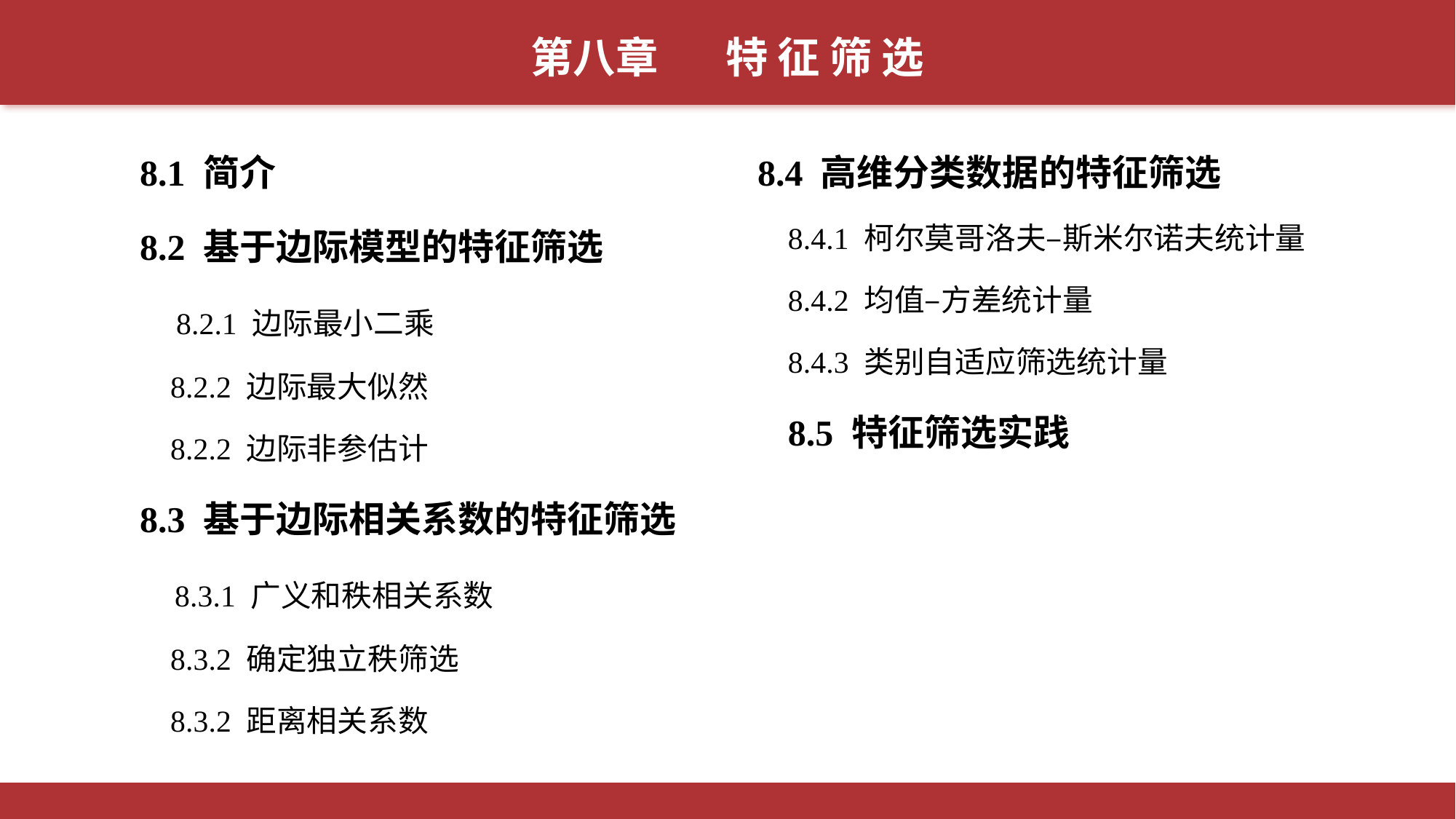

第八章       特 征 筛 选
8.1 简介
8.2 基于边际模型的特征筛选
    8.2.1 边际最小二乘
    8.2.2 边际最大似然
    8.2.2 边际非参估计
8.3 基于边际相关系数的特征筛选
    8.3.1 广义和秩相关系数
    8.3.2 确定独立秩筛选
    8.3.2 距离相关系数
8.4 高维分类数据的特征筛选
    8.4.1 柯尔莫哥洛夫–斯米尔诺夫统计量
    8.4.2 均值–方差统计量
    8.4.3 类别自适应筛选统计量
    8.5 特征筛选实践